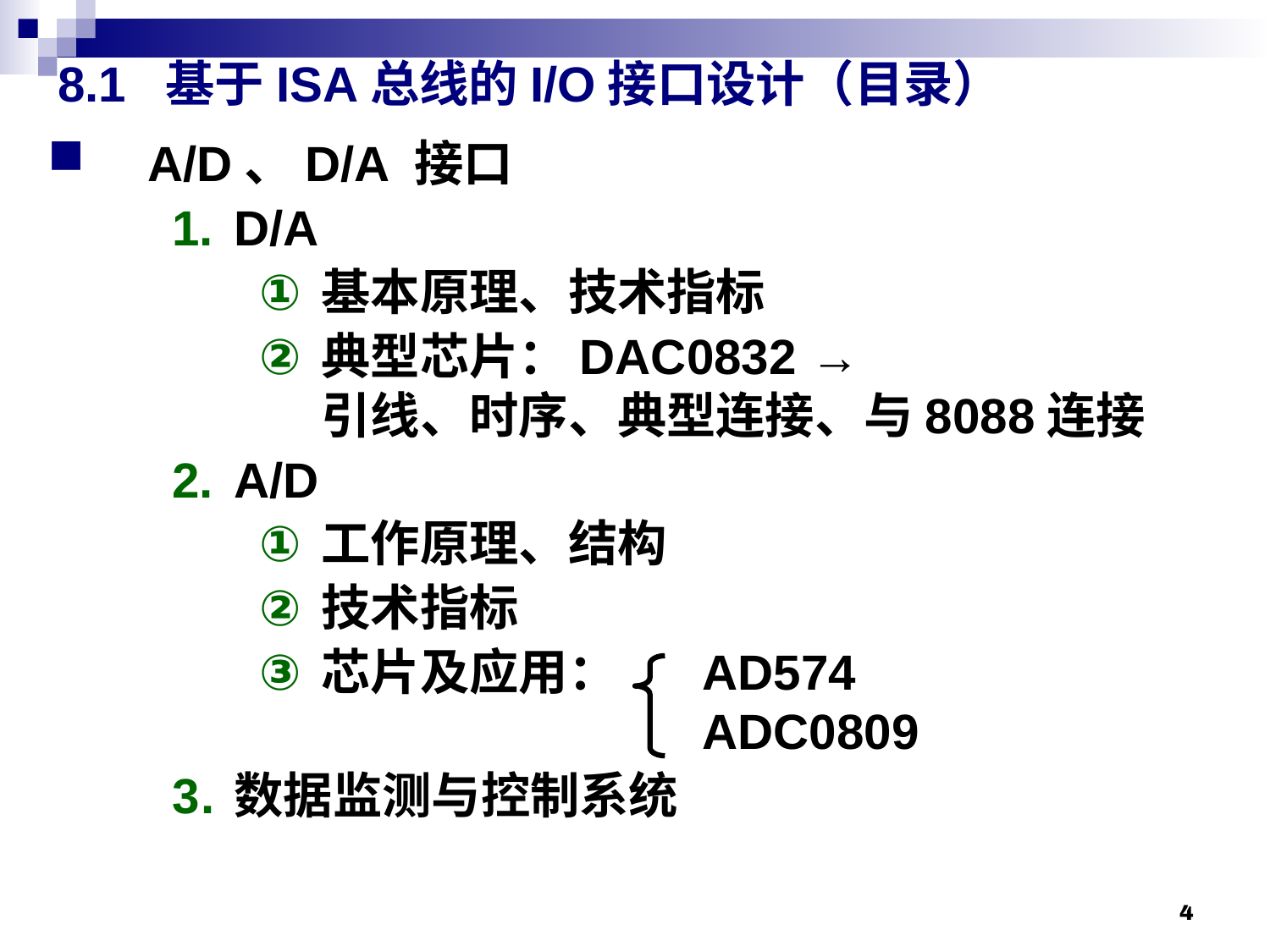

# 8.1  基于ISA总线的I/O接口设计（目录）
A/D、D/A 接口
D/A
基本原理、技术指标
典型芯片：DAC0832 →
引线、时序、典型连接、与8088连接
A/D
工作原理、结构
技术指标
芯片及应用：	AD574
			ADC0809
数据监测与控制系统

4